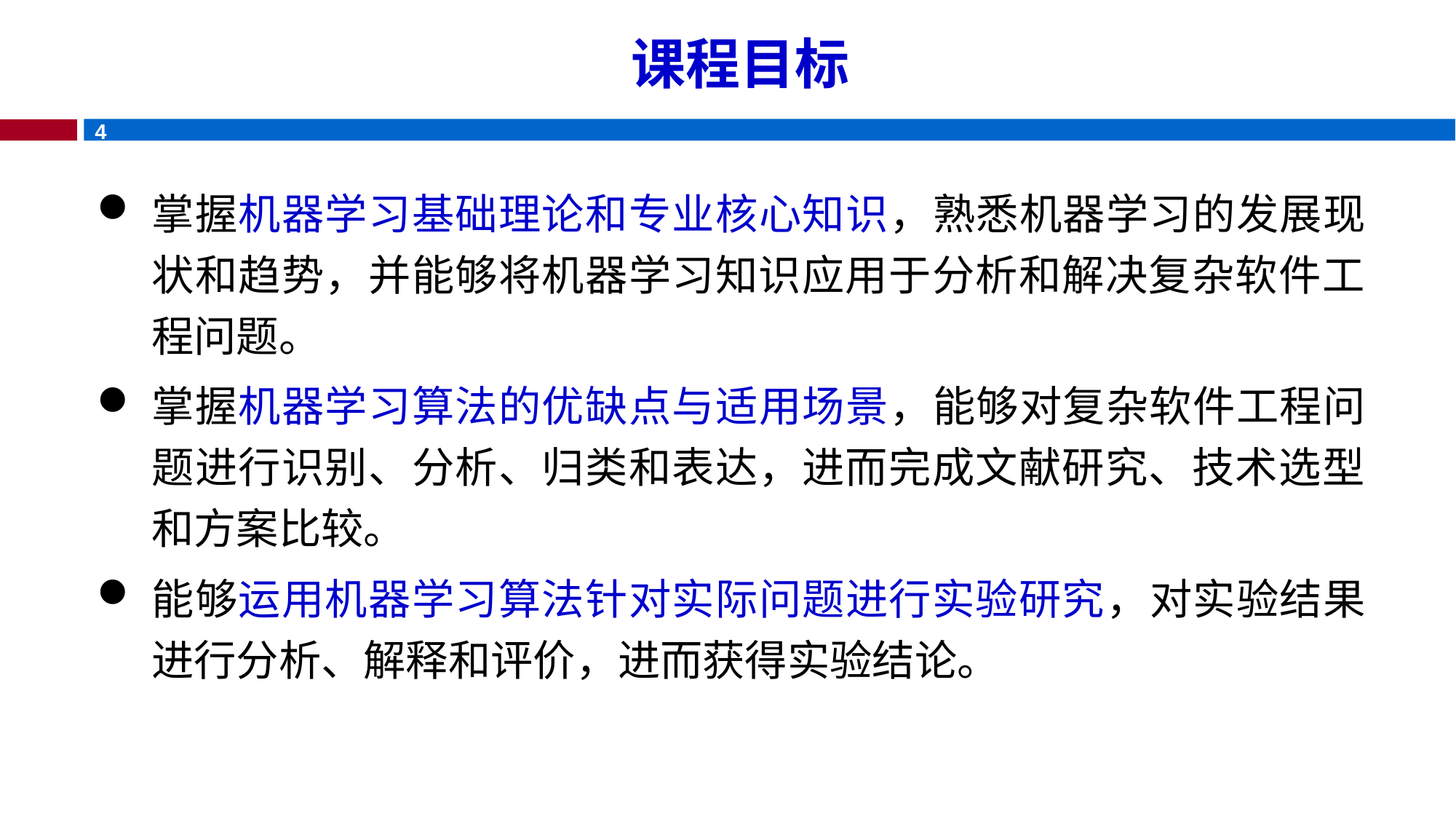

课程目标
掌握机器学习基础理论和专业核心知识，熟悉机器学习的发展现状和趋势，并能够将机器学习知识应用于分析和解决复杂软件工程问题。
掌握机器学习算法的优缺点与适用场景，能够对复杂软件工程问题进行识别、分析、归类和表达，进而完成文献研究、技术选型和方案比较。
能够运用机器学习算法针对实际问题进行实验研究，对实验结果进行分析、解释和评价，进而获得实验结论。